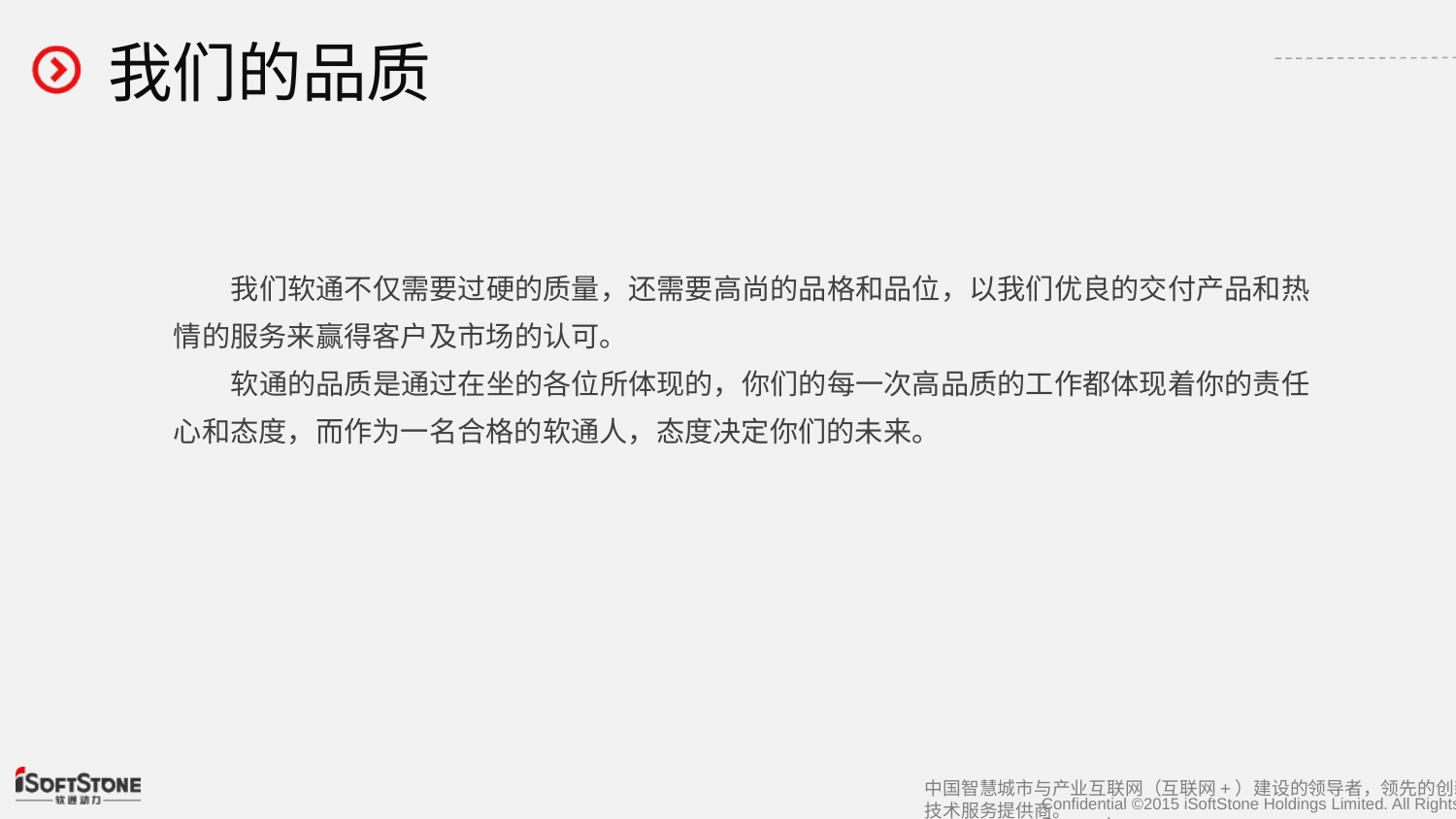

# 我们的品质
        我们软通不仅需要过硬的质量，还需要高尚的品格和品位，以我们优良的交付产品和热情的服务来赢得客户及市场的认可。
        软通的品质是通过在坐的各位所体现的，你们的每一次高品质的工作都体现着你的责任心和态度，而作为一名合格的软通人，态度决定你们的未来。